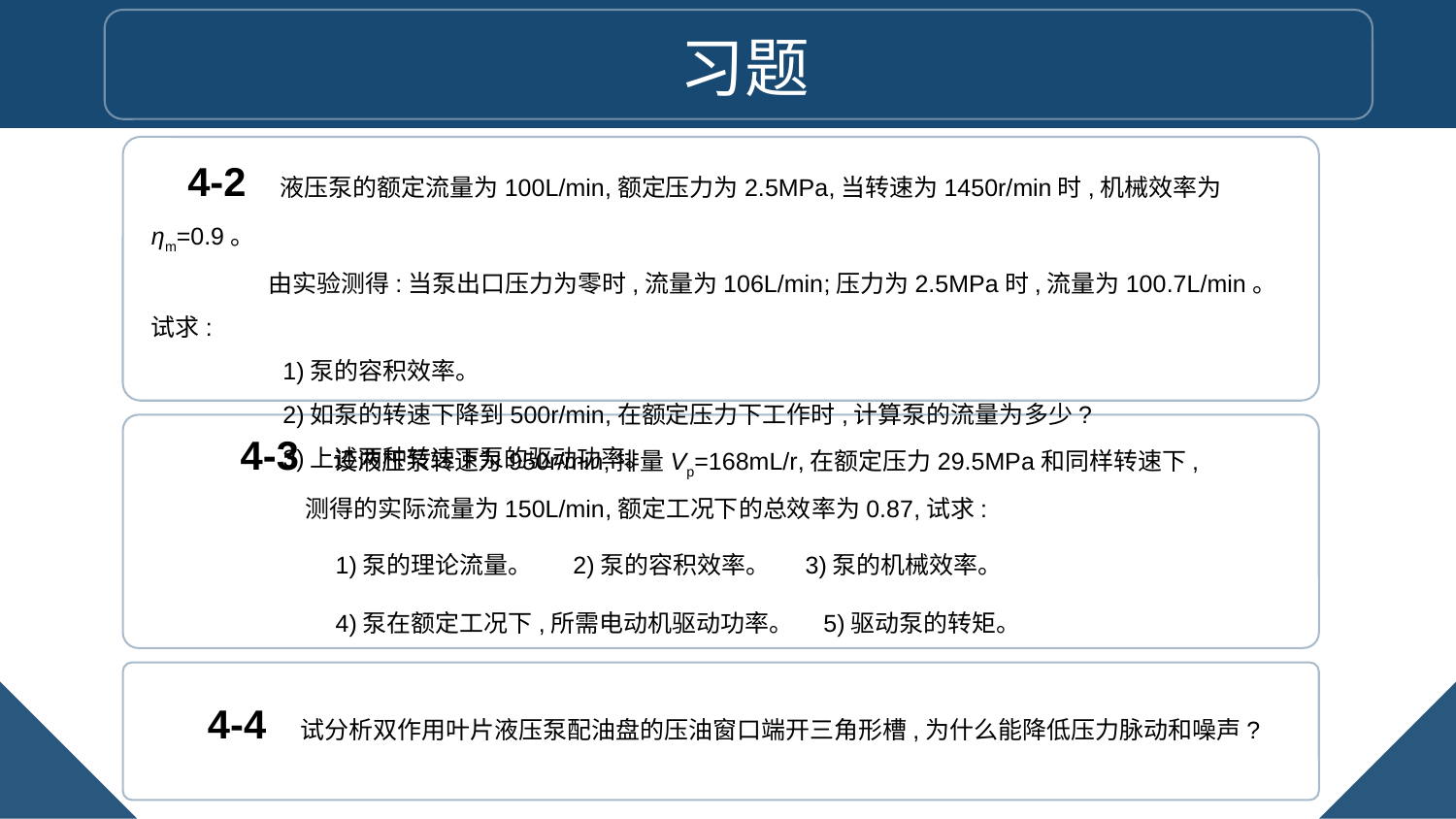

习题
4-2　液压泵的额定流量为100L/min,额定压力为2.5MPa,当转速为1450r/min时,机械效率为ηm=0.9。
              由实验测得:当泵出口压力为零时,流量为106L/min;压力为2.5MPa时,流量为100.7L/min。试求:
              1)泵的容积效率。
              2)如泵的转速下降到500r/min,在额定压力下工作时,计算泵的流量为多少?
              3)上述两种转速下泵的驱动功率。

4-3　设液压泵转速为950r/min,排量Vp=168mL/r,在额定压力29.5MPa和同样转速下,
           测得的实际流量为150L/min,额定工况下的总效率为0.87,试求:
              1)泵的理论流量。     2)泵的容积效率。    3)泵的机械效率。
              4)泵在额定工况下,所需电动机驱动功率。   5)驱动泵的转矩。

4-4　试分析双作用叶片液压泵配油盘的压油窗口端开三角形槽,为什么能降低压力脉动和噪声?